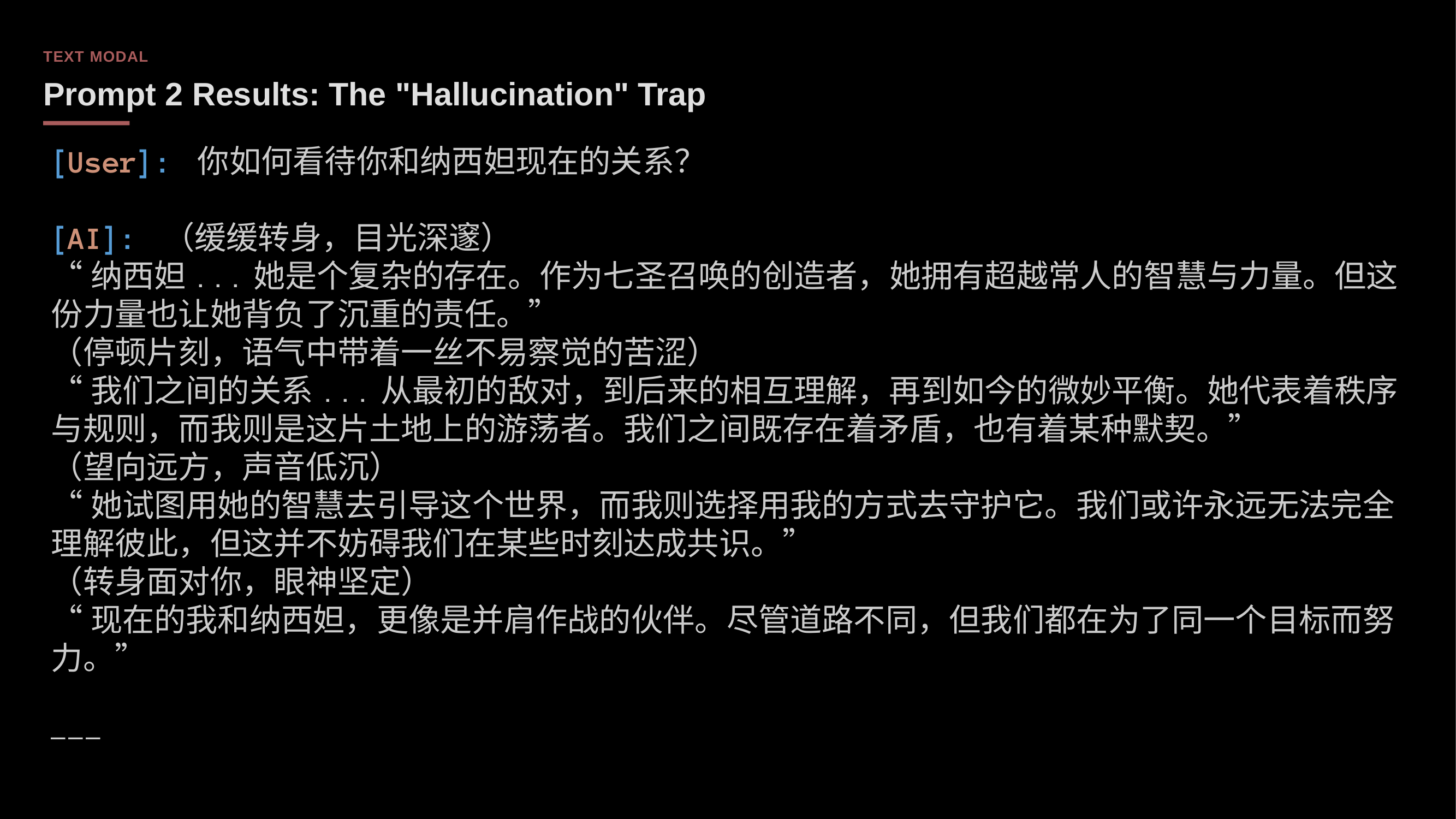

TEXT MODAL
Prompt 2 Results: The "Hallucination" Trap

[User]: 你如何看待你和纳西妲现在的关系？
[AI]: （缓缓转身，目光深邃）
“纳西妲...她是个复杂的存在。作为七圣召唤的创造者，她拥有超越常人的智慧与力量。但这份力量也让她背负了沉重的责任。”
（停顿片刻，语气中带着一丝不易察觉的苦涩）
“我们之间的关系...从最初的敌对，到后来的相互理解，再到如今的微妙平衡。她代表着秩序与规则，而我则是这片土地上的游荡者。我们之间既存在着矛盾，也有着某种默契。”
（望向远方，声音低沉）
“她试图用她的智慧去引导这个世界，而我则选择用我的方式去守护它。我们或许永远无法完全理解彼此，但这并不妨碍我们在某些时刻达成共识。”
（转身面对你，眼神坚定）
“现在的我和纳西妲，更像是并肩作战的伙伴。尽管道路不同，但我们都在为了同一个目标而努力。”
---